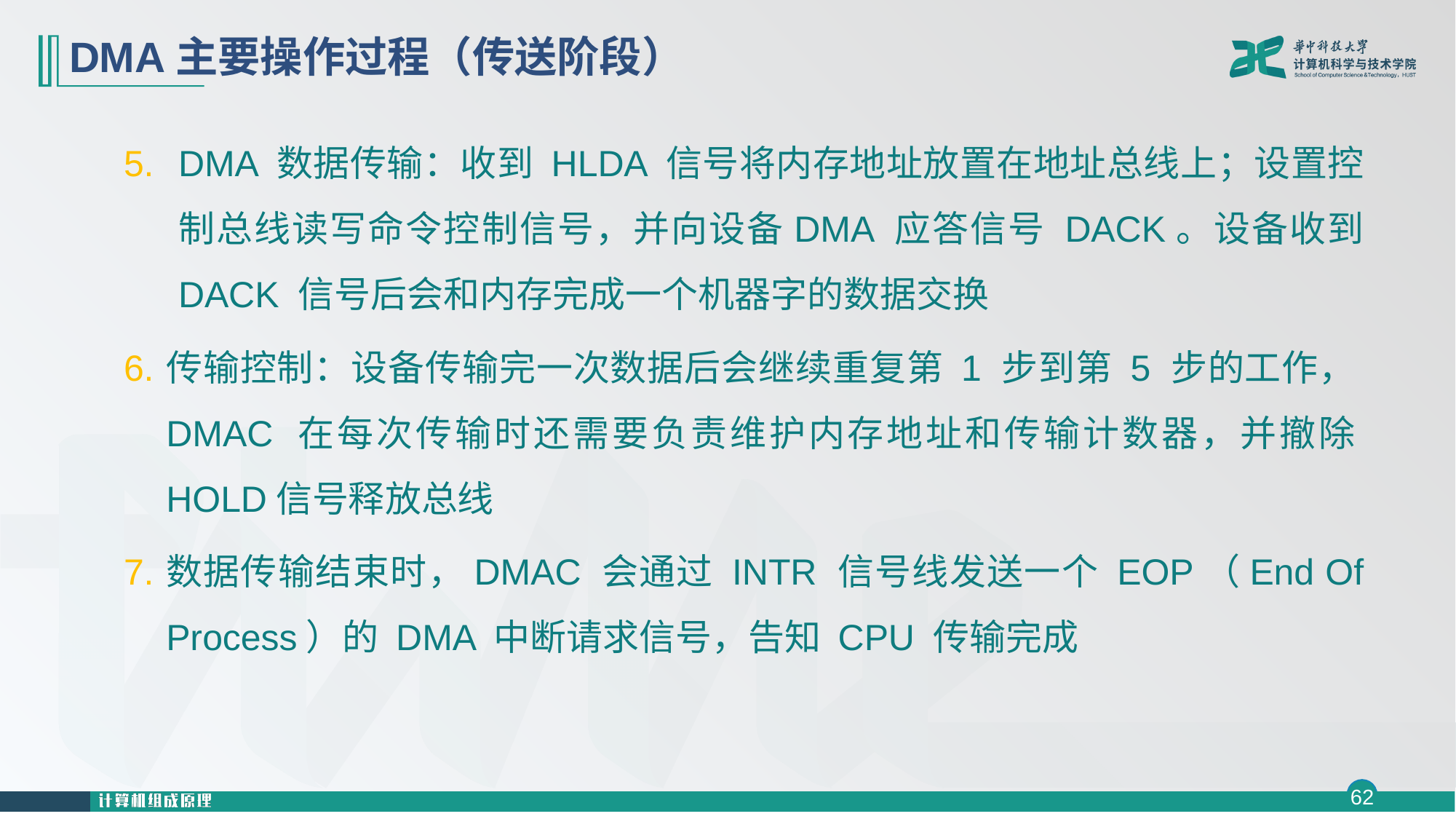

# DMA主要操作过程（传送阶段）
DMA 数据传输：收到 HLDA 信号将内存地址放置在地址总线上；设置控制总线读写命令控制信号，并向设备DMA 应答信号 DACK。设备收到 DACK 信号后会和内存完成一个机器字的数据交换
传输控制：设备传输完一次数据后会继续重复第 1 步到第 5 步的工作，DMAC 在每次传输时还需要负责维护内存地址和传输计数器，并撤除HOLD信号释放总线
数据传输结束时，DMAC 会通过 INTR 信号线发送一个 EOP（End Of Process）的 DMA 中断请求信号，告知 CPU 传输完成